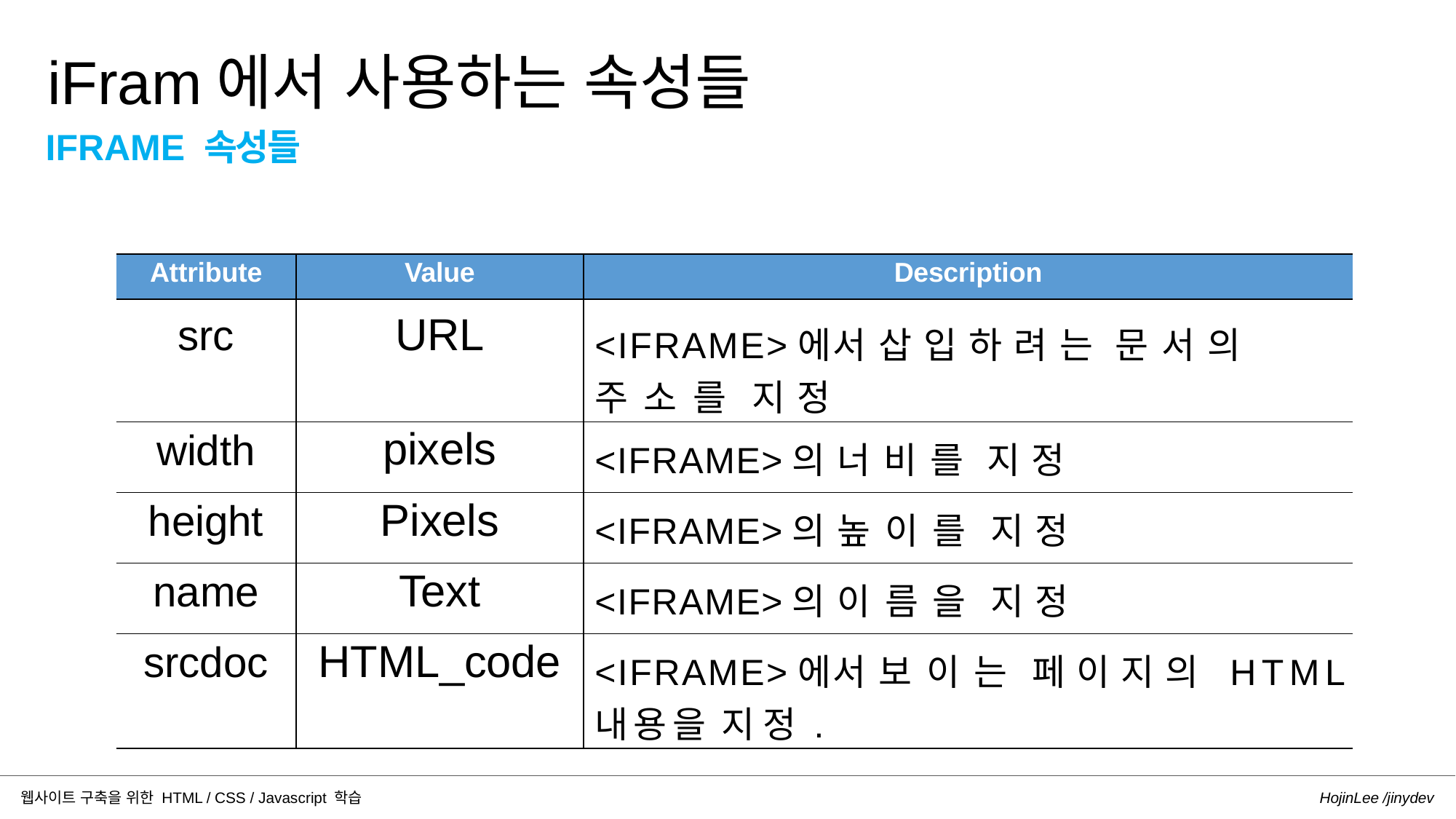

iFram에서 사용하는 속성들
IFRAME 속성들
| Attribute | Value | Description |
| --- | --- | --- |
| src | URL | <IFRAME>에서 삽입하려는 문서의 주소를 지정 |
| width | pixels | <IFRAME>의 너비를 지정 |
| height | Pixels | <IFRAME>의 높이를 지정 |
| name | Text | <IFRAME>의 이름을 지정 |
| srcdoc | HTML\_code | <IFRAME>에서 보이는 페이지의 HTML내용을 지정. |
HojinLee /jinydev
웹사이트 구축을 위한 HTML / CSS / Javascript 학습